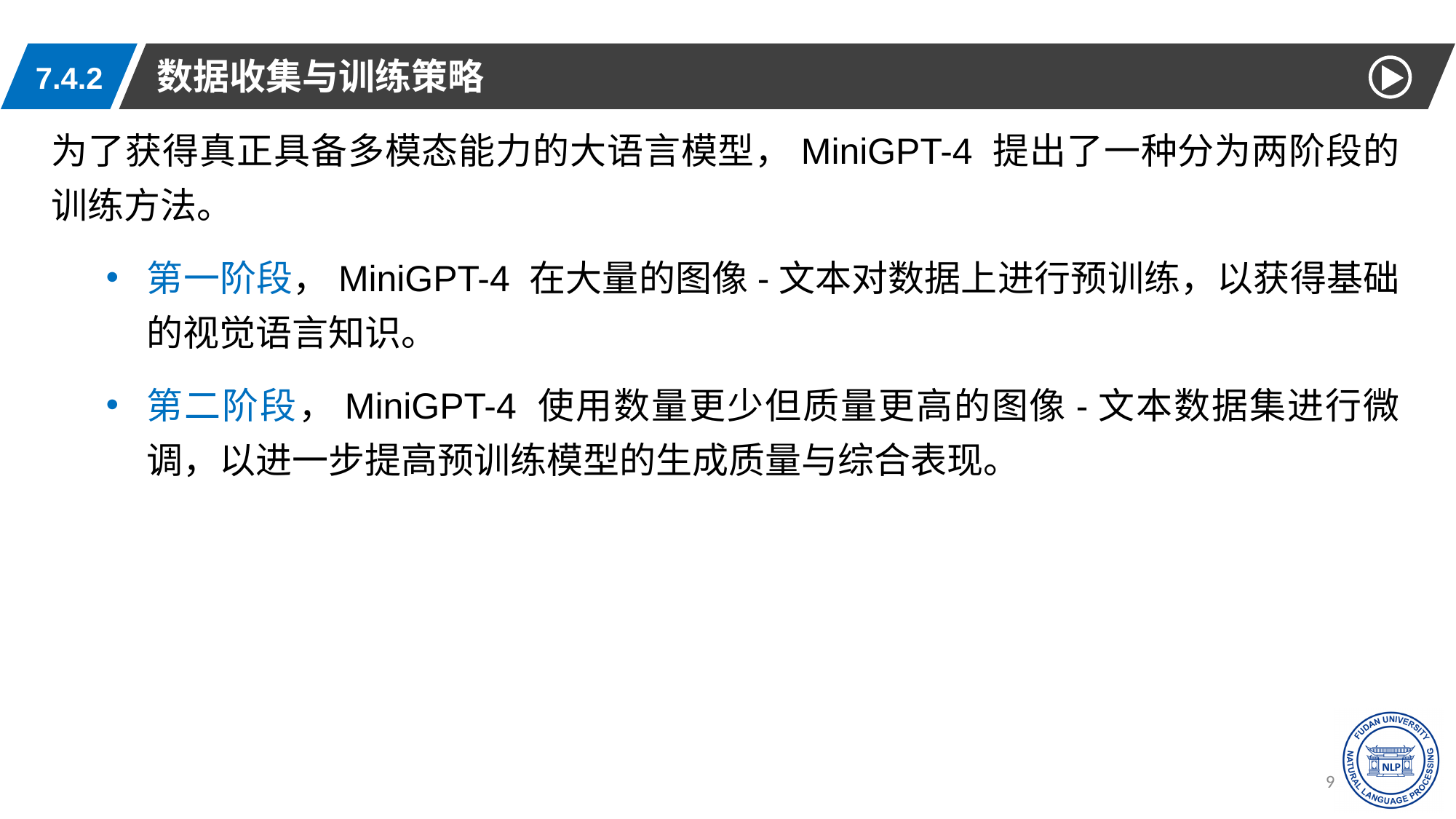

数据收集与训练策略
7.4.2

为了获得真正具备多模态能力的大语言模型，MiniGPT-4 提出了一种分为两阶段的训练方法。
第一阶段，MiniGPT-4 在大量的图像-文本对数据上进行预训练，以获得基础的视觉语言知识。
第二阶段，MiniGPT-4 使用数量更少但质量更高的图像-文本数据集进行微调，以进一步提高预训练模型的生成质量与综合表现。
92